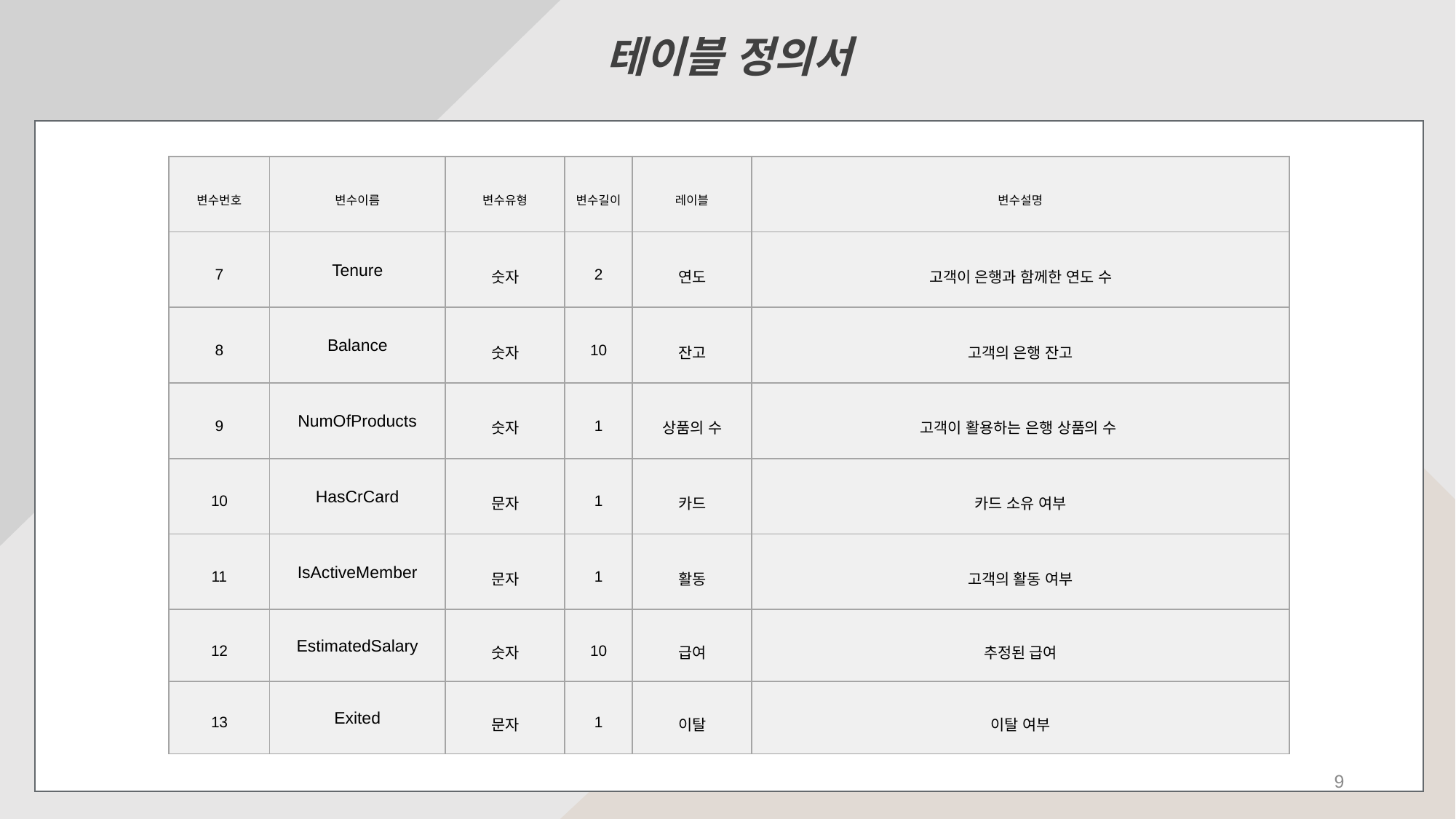

테이블 정의서

| 변수번호 | 변수이름 | 변수유형 | 변수길이 | 레이블 | 변수설명 |
| --- | --- | --- | --- | --- | --- |
| 7 | Tenure | 숫자 | 2 | 연도 | 고객이 은행과 함께한 연도 수 |
| 8 | Balance | 숫자 | 10 | 잔고 | 고객의 은행 잔고 |
| 9 | NumOfProducts | 숫자 | 1 | 상품의 수 | 고객이 활용하는 은행 상품의 수 |
| 10 | HasCrCard | 문자 | 1 | 카드 | 카드 소유 여부 |
| 11 | IsActiveMember | 문자 | 1 | 활동 | 고객의 활동 여부 |
| 12 | EstimatedSalary | 숫자 | 10 | 급여 | 추정된 급여 |
| 13 | Exited | 문자 | 1 | 이탈 | 이탈 여부 |

9